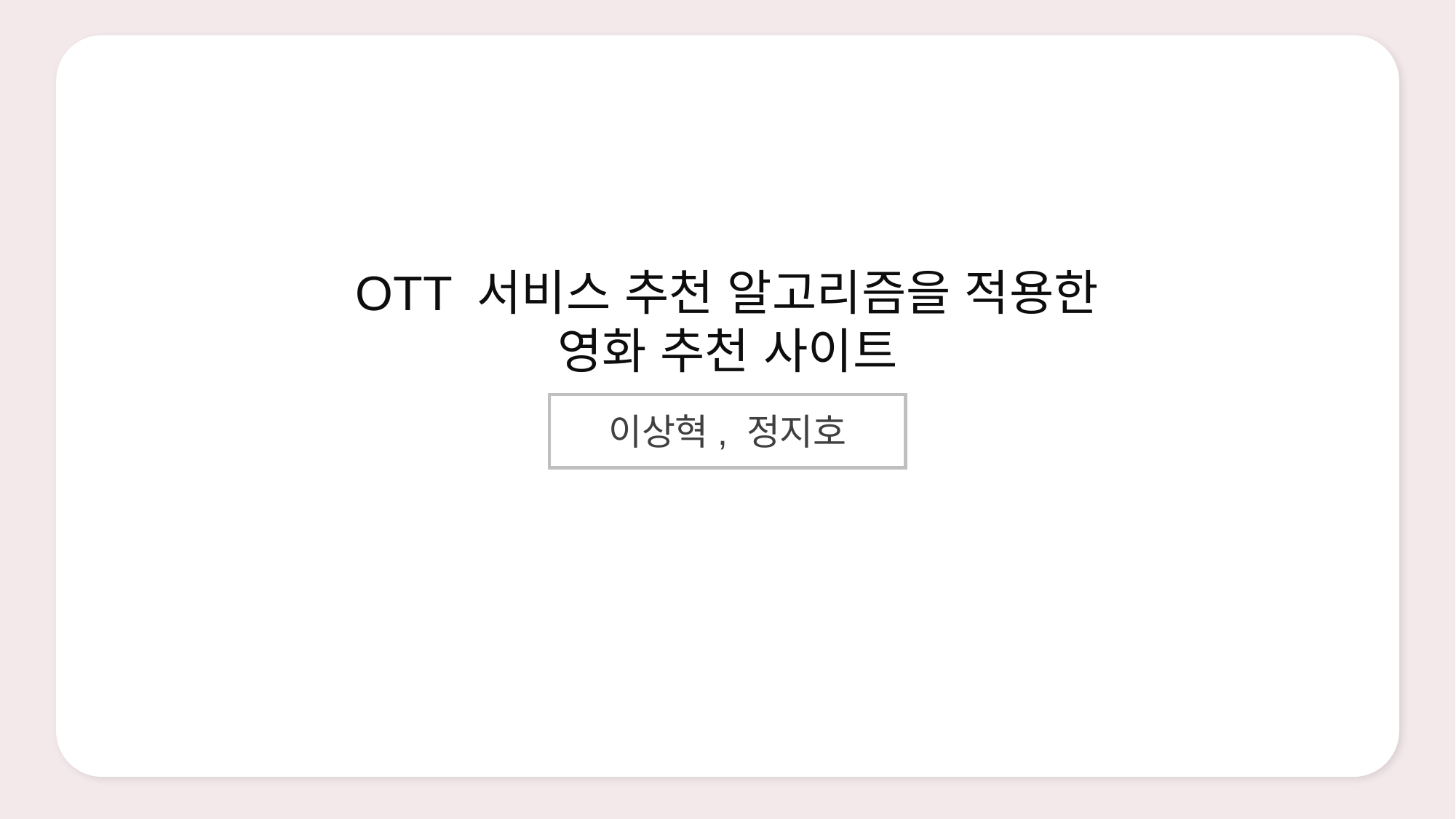

OTT 서비스 추천 알고리즘을 적용한
영화 추천 사이트

이상혁, 정지호